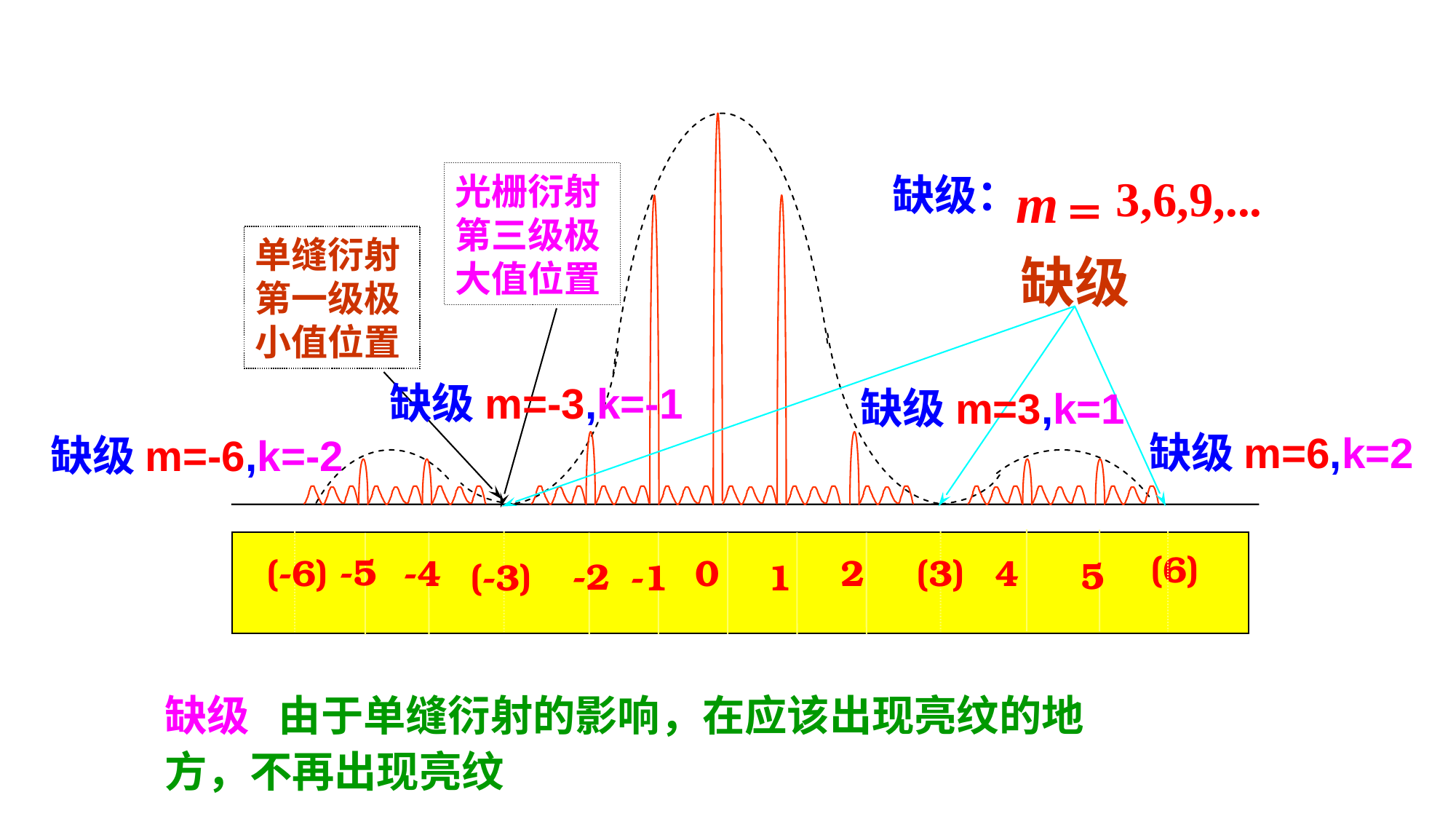

光栅衍射
第三级极
大值位置

缺级：
3,6,9,...
m
=

单缝衍射
第一级极
小值位置

缺级

(6)
-5
-4
0
2
(3)
4
(-6)
5
-2
-1
1
(-3)
缺级m=-3,k=-1
缺级m=3,k=1
缺级m=6,k=2
缺级m=-6,k=-2
缺级   由于单缝衍射的影响，在应该出现亮纹的地方，不再出现亮纹